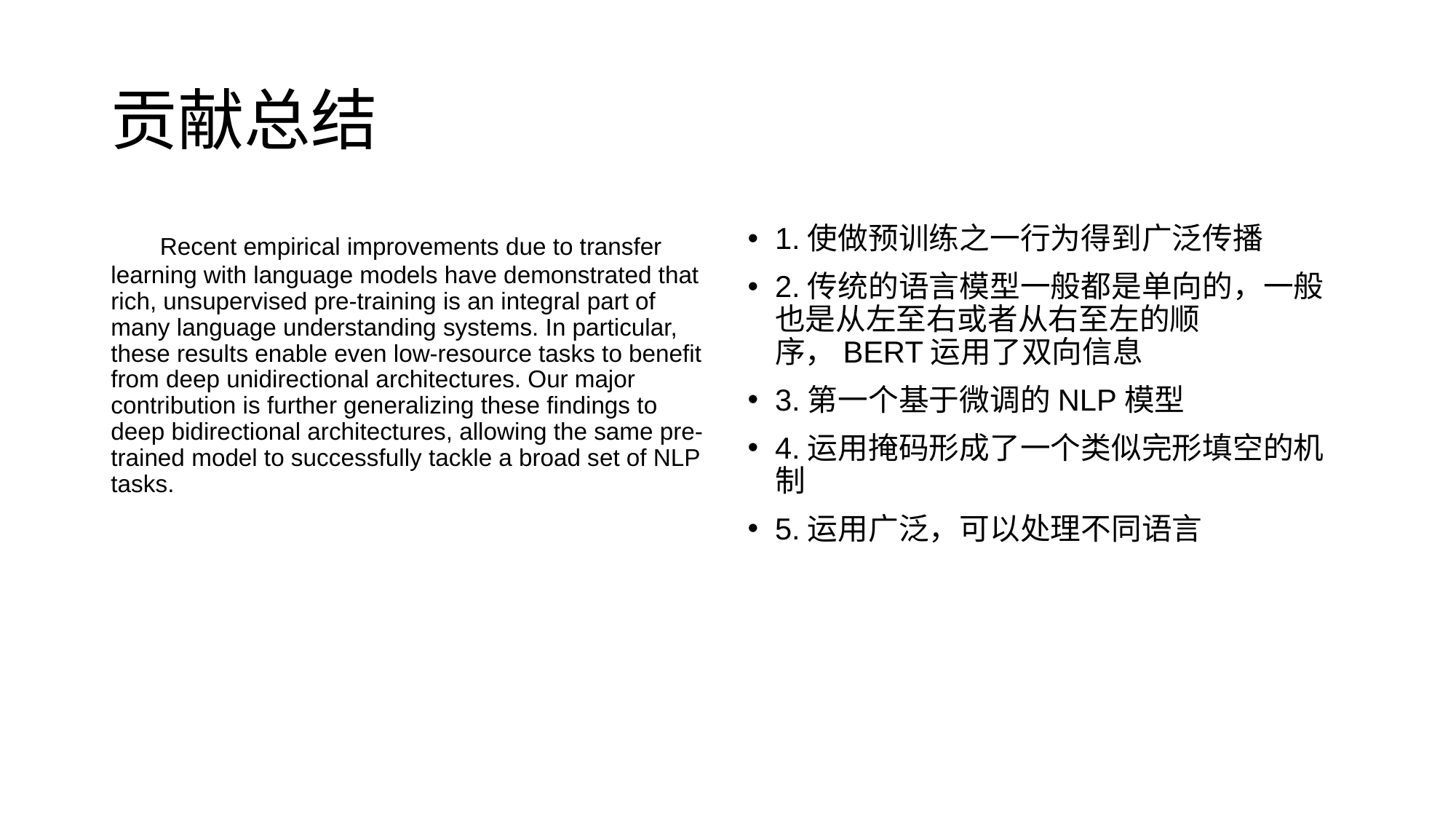

# 贡献总结
      Recent empirical improvements due to transfer learning with language models have demonstrated that rich, unsupervised pre-training is an integral part of many language understanding systems. In particular, these results enable even low-resource tasks to benefit from deep unidirectional architectures. Our major contribution is further generalizing these findings to deep bidirectional architectures, allowing the same pre-trained model to successfully tackle a broad set of NLP tasks.
1.使做预训练之一行为得到广泛传播
2.传统的语言模型一般都是单向的，一般也是从左至右或者从右至左的顺序，BERT运用了双向信息
3.第一个基于微调的NLP模型
4.运用掩码形成了一个类似完形填空的机制
5.运用广泛，可以处理不同语言